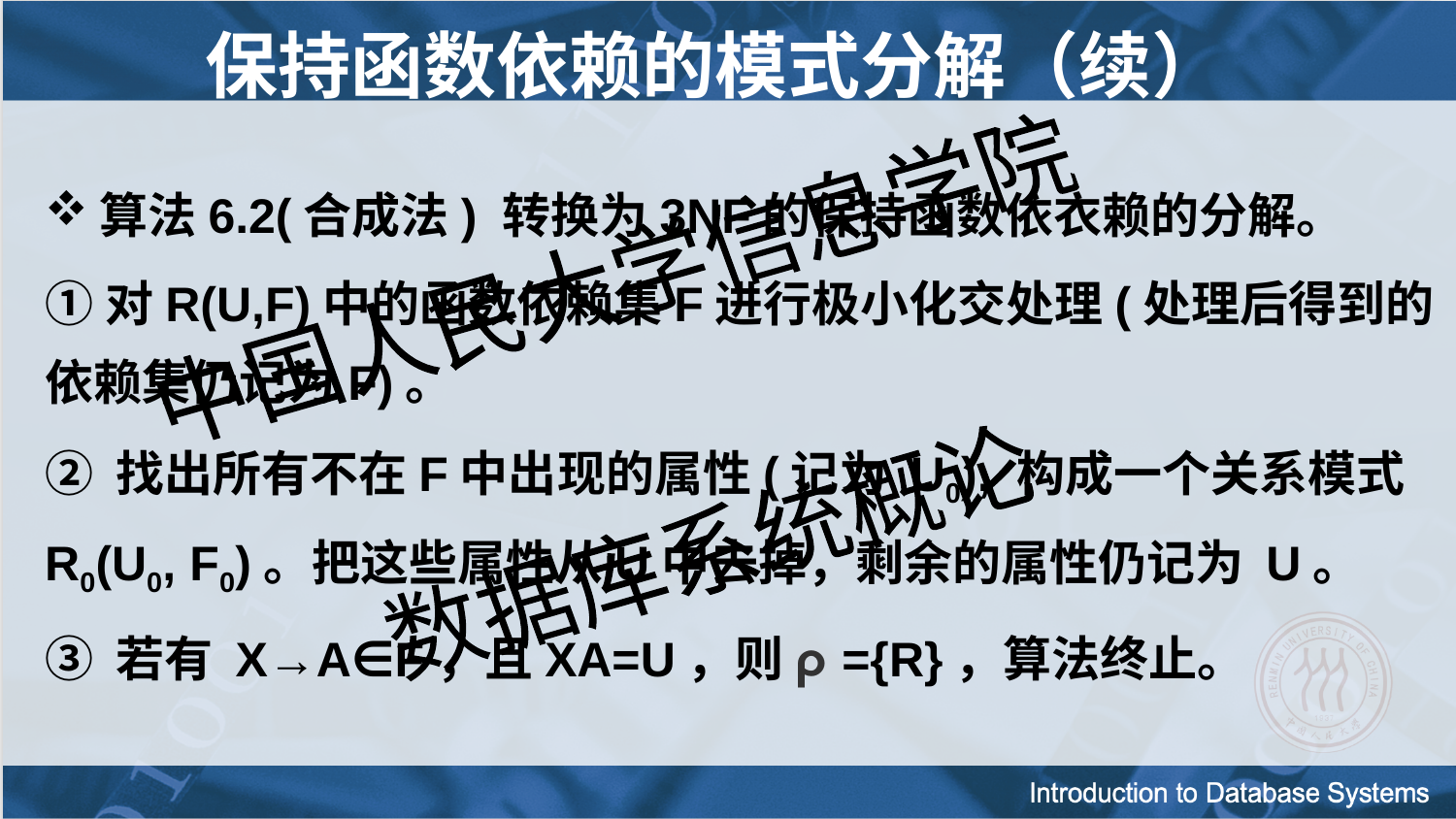

# 保持函数依赖的模式分解（续）
算法6.2(合成法) 转换为3NF的保持函数依衣赖的分解。
①对R(U,F)中的函数依赖集F进行极小化交处理(处理后得到的依赖集仍记为F)。
② 找出所有不在F中出现的属性(记为 U0), 构成一个关系模式R0(U0, F0)。把这些属性从U中去掉，剩余的属性仍记为 U。
③ 若有 X→A∈F，且XA=U，则ρ ={R}，算法终止。